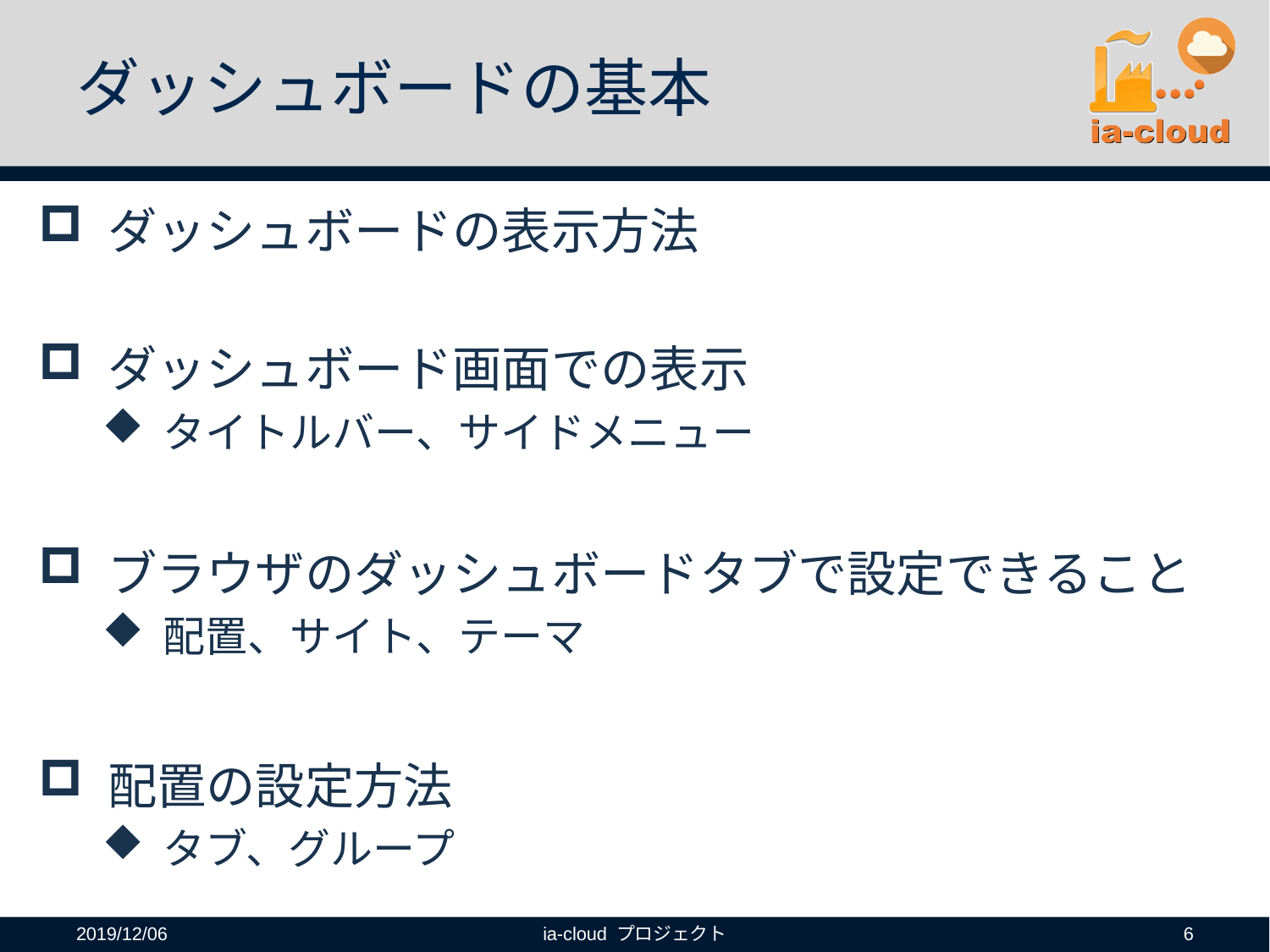

# ダッシュボードの基本
ダッシュボードの表示方法

ダッシュボード画面での表示
タイトルバー、サイドメニュー

ブラウザのダッシュボードタブで設定できること
配置、サイト、テーマ

配置の設定方法
タブ、グループ
2019/12/06
ia-cloud プロジェクト
6